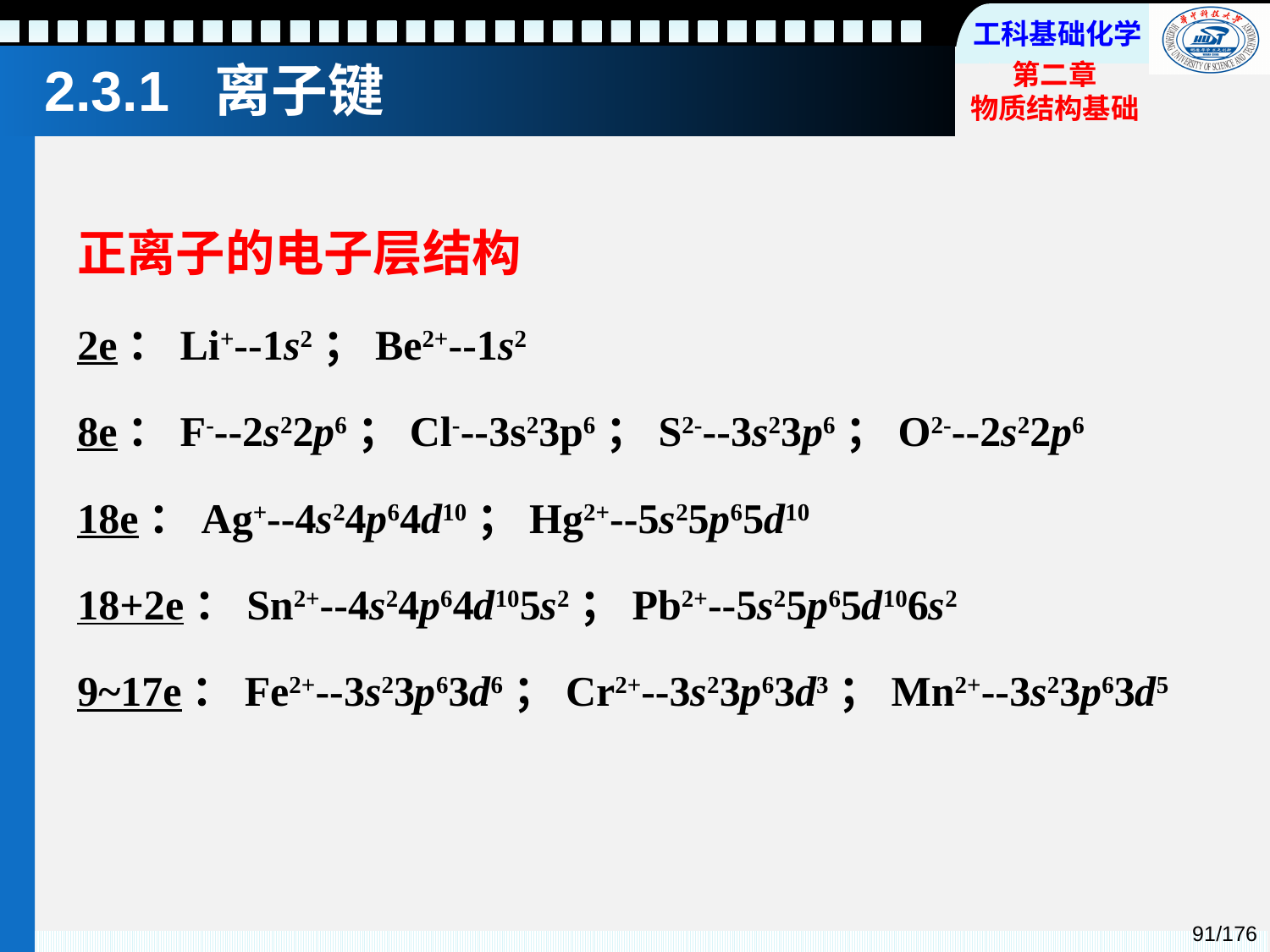

2.3.1  离子键

正离子的电子层结构
2e：Li+--1s2；Be2+--1s2
8e：F---2s22p6；Cl---3s23p6；S2---3s23p6；O2---2s22p6
18e：Ag+--4s24p64d10；Hg2+--5s25p65d10
18+2e：Sn2+--4s24p64d105s2；Pb2+--5s25p65d106s2
9~17e：Fe2+--3s23p63d6；Cr2+--3s23p63d3；Mn2+--3s23p63d5